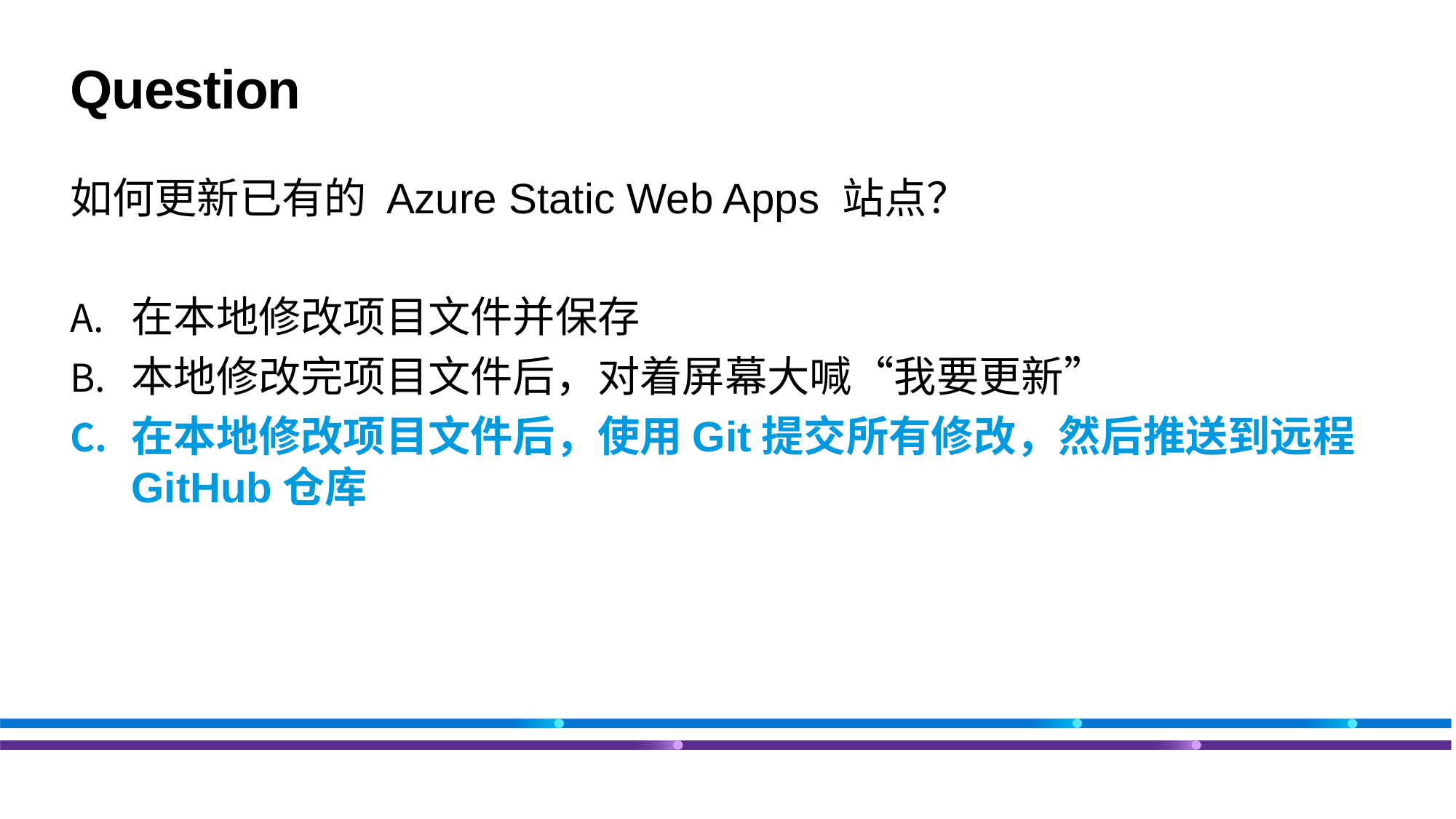

# Question
如何更新已有的 Azure Static Web Apps 站点？

在本地修改项目文件并保存
本地修改完项目文件后，对着屏幕大喊“我要更新”
在本地修改项目文件后，使用Git提交所有修改，然后推送到远程GitHub仓库